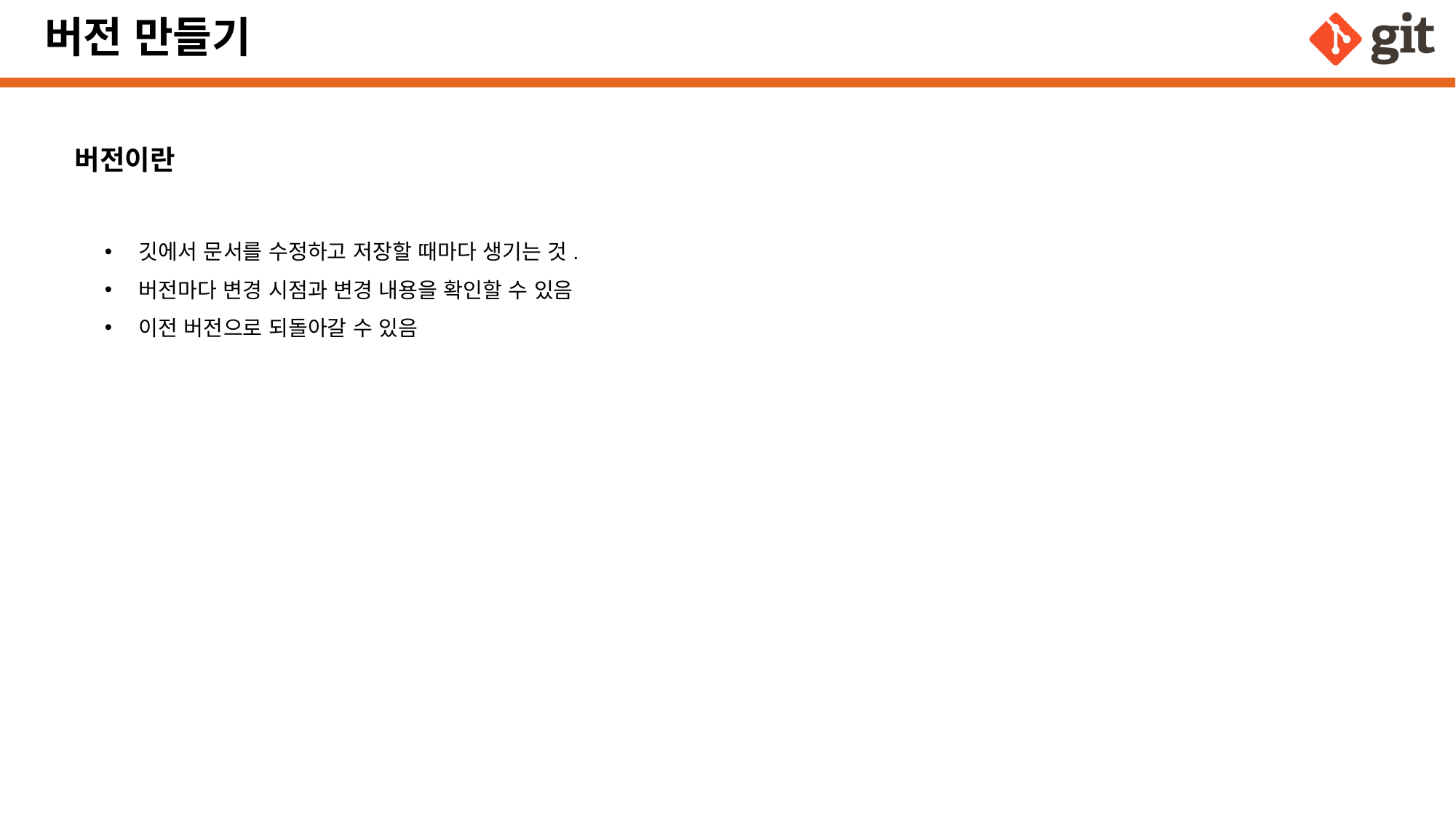

# 버전 만들기
버전이란
깃에서 문서를 수정하고 저장할 때마다 생기는 것.
버전마다 변경 시점과 변경 내용을 확인할 수 있음
이전 버전으로 되돌아갈 수 있음